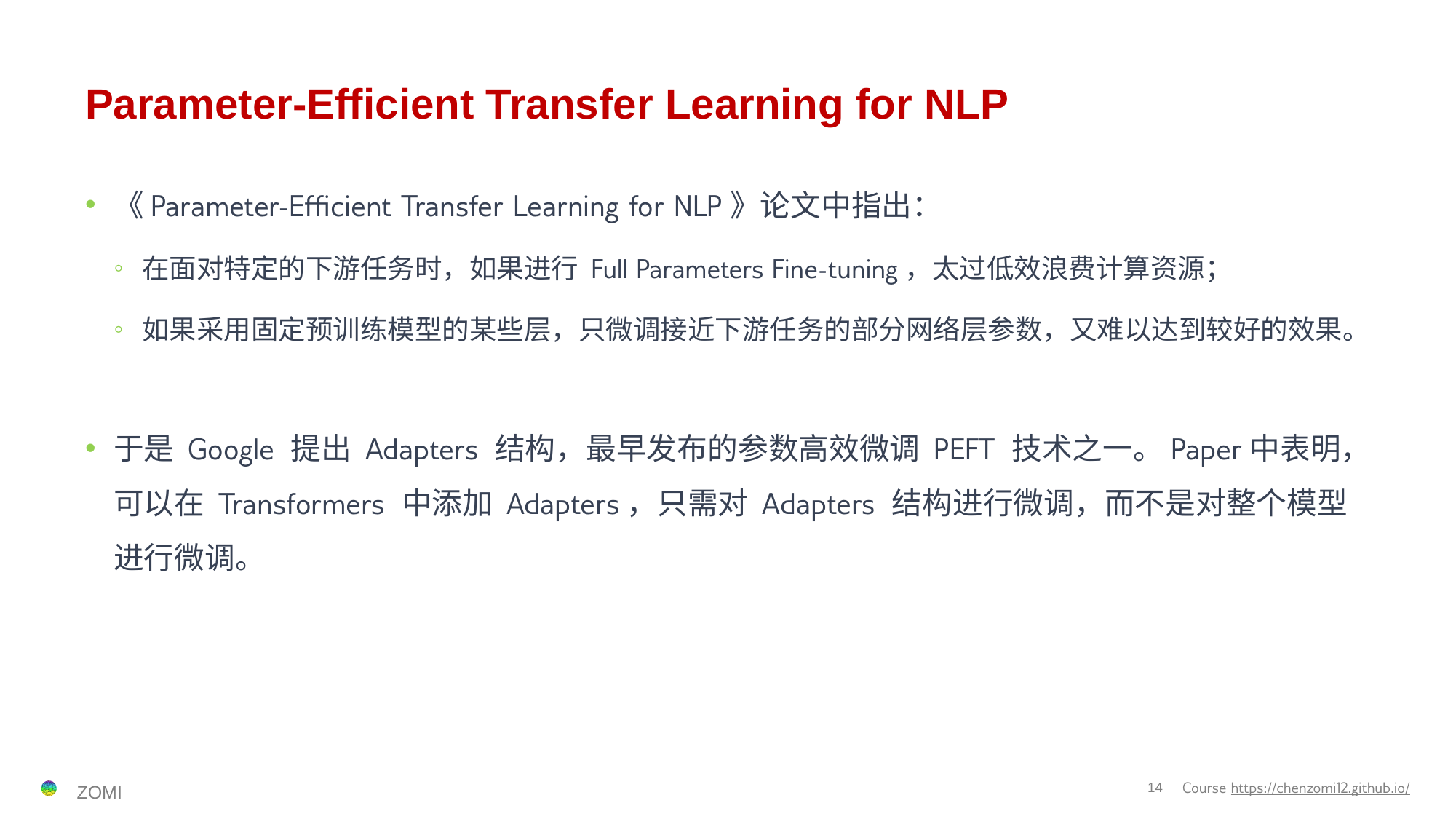

# Parameter-Efficient Transfer Learning for NLP
《Parameter-Efficient Transfer Learning for NLP》论文中指出：
在面对特定的下游任务时，如果进行 Full Parameters Fine-tuning，太过低效浪费计算资源；
如果采用固定预训练模型的某些层，只微调接近下游任务的部分网络层参数，又难以达到较好的效果。

于是 Google 提出 Adapters 结构，最早发布的参数高效微调 PEFT 技术之一。Paper中表明，可以在 Transformers 中添加 Adapters，只需对 Adapters 结构进行微调，而不是对整个模型进行微调。